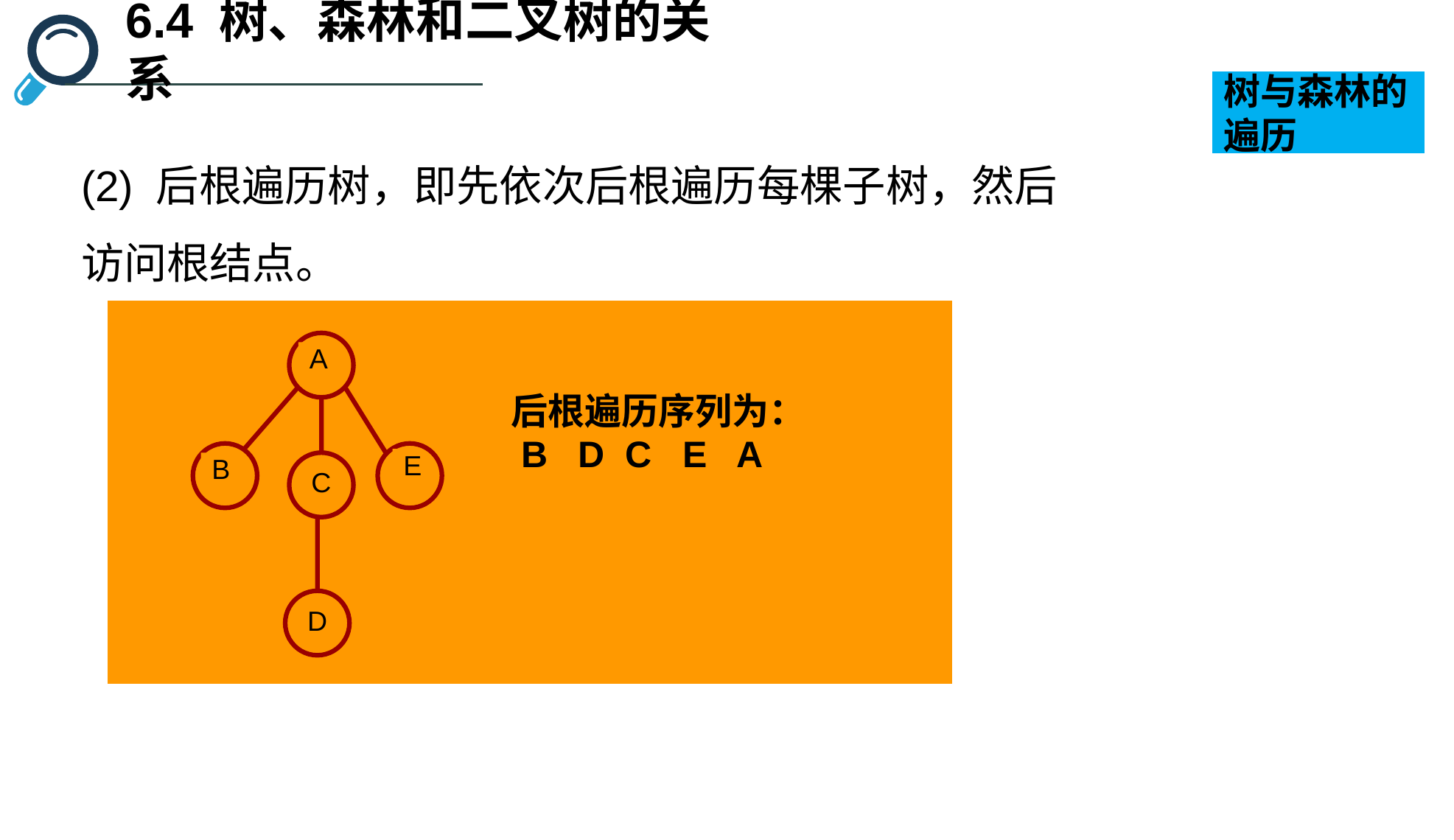

6.4 树、森林和二叉树的关系
树与森林的遍历
(2) 后根遍历树，即先依次后根遍历每棵子树，然后访问根结点。

A

E
B
C

D
后根遍历序列为：
 B   D  C   E   A